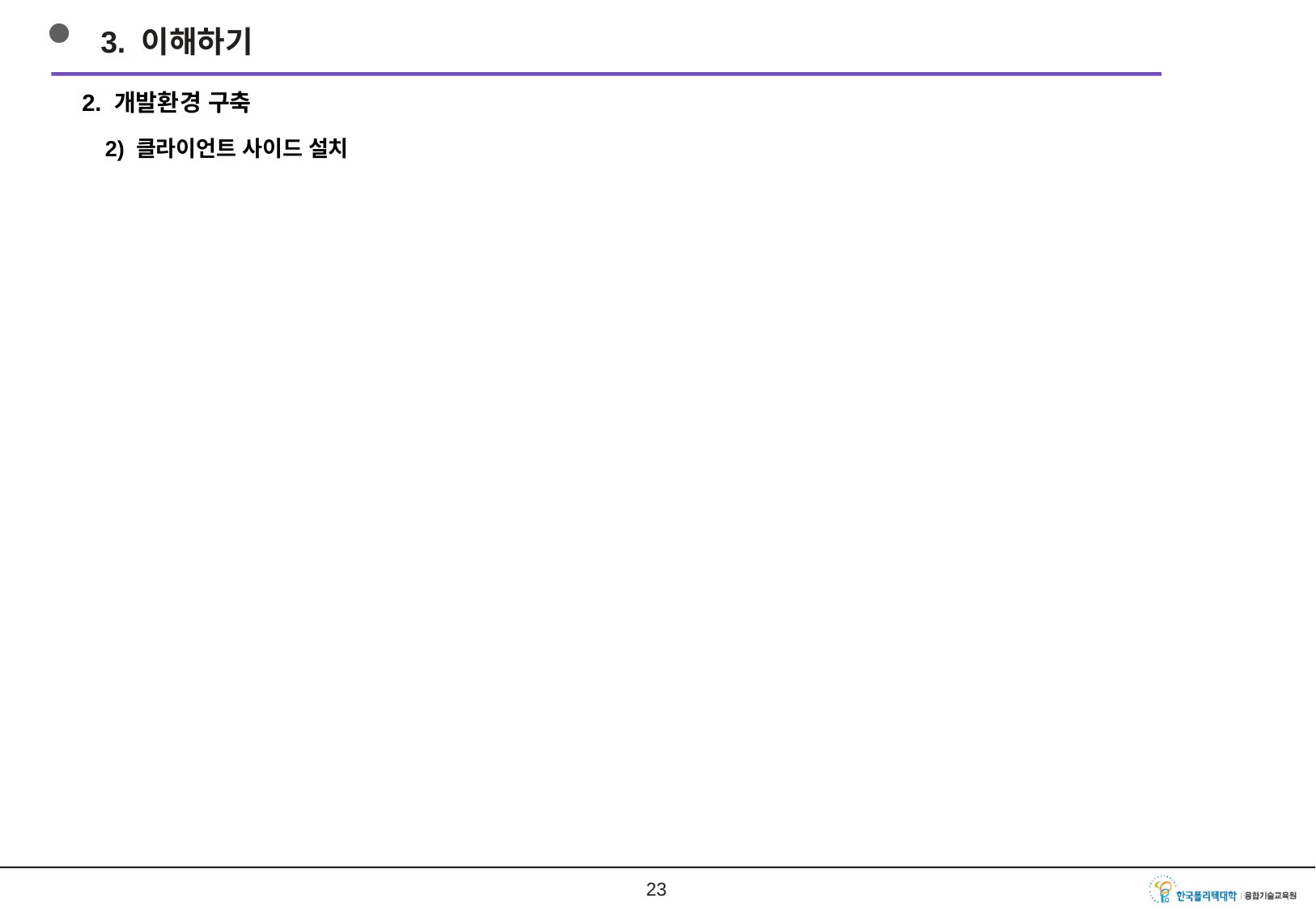

3. 이해하기
2. 개발환경 구축
2) 클라이언트 사이드 설치
23